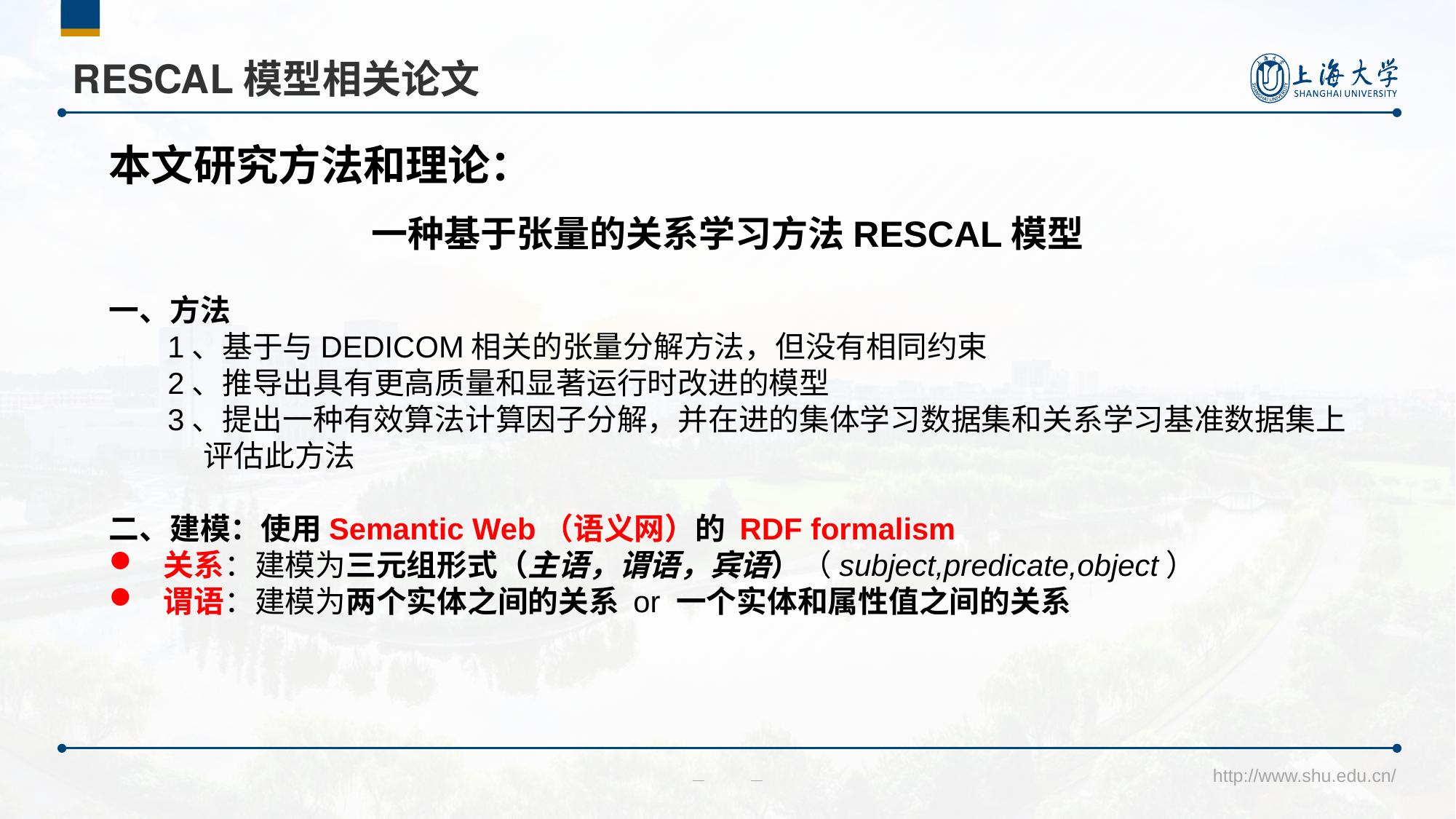

# RESCAL模型相关论文
本文研究方法和理论：
一种基于张量的关系学习方法RESCAL模型

一、方法
       1、基于与DEDICOM相关的张量分解方法，但没有相同约束
       2、推导出具有更高质量和显著运行时改进的模型
       3、提出一种有效算法计算因子分解，并在进的集体学习数据集和关系学习基准数据集上
             评估此方法

二、建模：使用Semantic Web（语义网）的 RDF formalism
关系：建模为三元组形式（主语，谓语，宾语）（subject,predicate,object）
谓语：建模为两个实体之间的关系 or 一个实体和属性值之间的关系

76